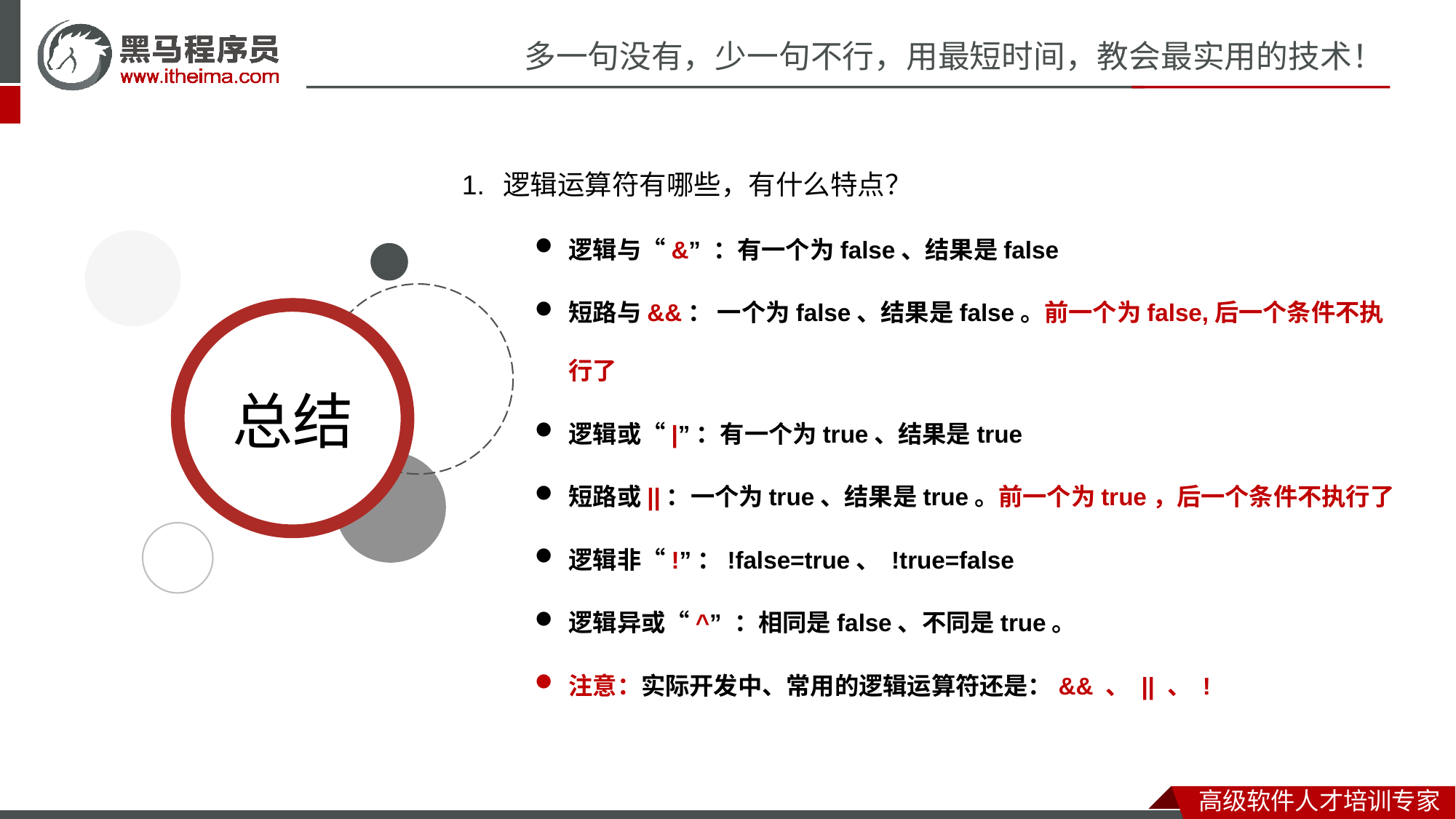

逻辑运算符有哪些，有什么特点？
逻辑与“&” ：有一个为false、结果是false
短路与&&： 一个为false、结果是false。前一个为false,后一个条件不执行了
逻辑或“|”：有一个为true、结果是true
短路或||：一个为true、结果是true。前一个为true，后一个条件不执行了
逻辑非“!”：!false=true、 !true=false
逻辑异或“^” ：相同是false、不同是true。
注意：实际开发中、常用的逻辑运算符还是：&& 、 || 、 !